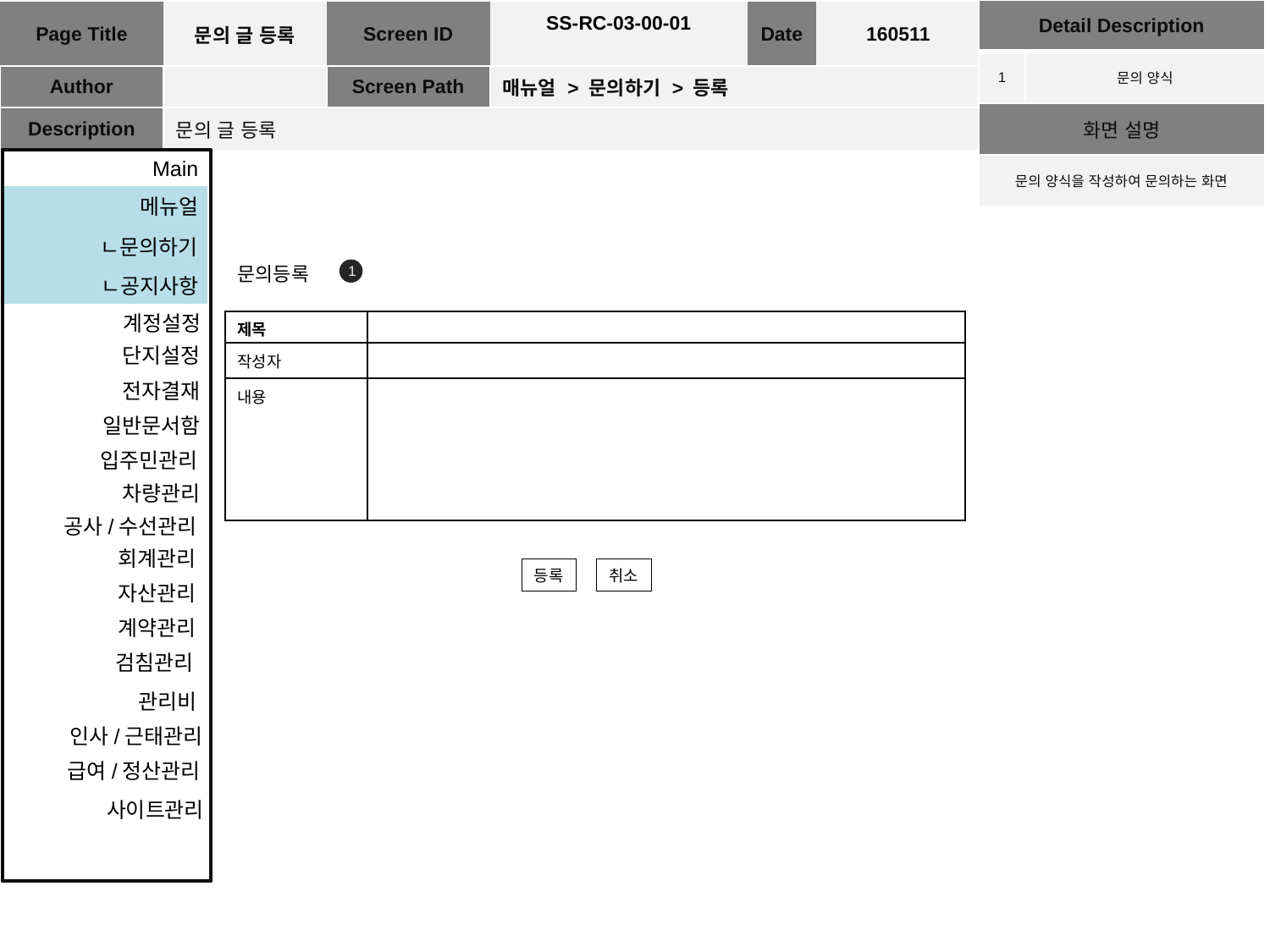

| Detail Description |  |
| --- | --- |
| 1 | 문의 양식 |
| 화면 설명 |  |
| 문의 양식을 작성하여 문의하는 화면 |  |
| Page Title | 문의 글 등록 | Screen ID | SS-RC-03-00-01 | Date | 160511 |
| --- | --- | --- | --- | --- | --- |
| Author |  | Screen Path | 매뉴얼 > 문의하기 > 등록 |  |  |
| Description | 문의 글 등록 |  |  |  |  |
Main

메뉴얼
ㄴ문의하기
문의등록
1

ㄴ공지사항
계정설정
| 제목 |  |
| --- | --- |
| 작성자 |  |
| 내용 |  |
단지설정
전자결재
일반문서함
입주민관리
차량관리
공사/수선관리
회계관리
등록
취소
자산관리
계약관리
검침관리
관리비
인사/근태관리
급여/정산관리
사이트관리